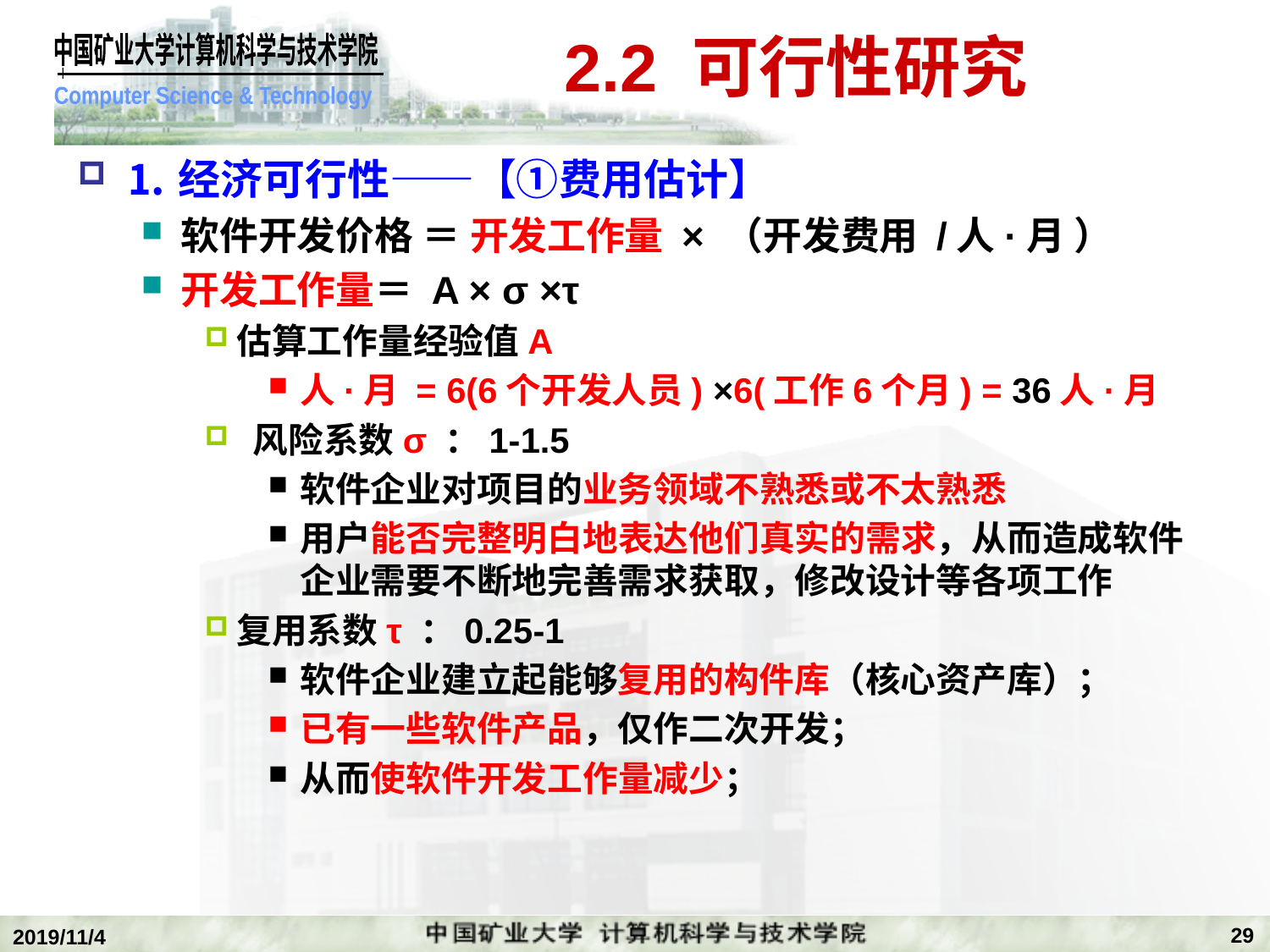

# 2.2 可行性研究
⒈经济可行性——【①费用估计】
软件开发价格 ＝ 开发工作量 × （开发费用 /人·月 ）
开发工作量＝ A × σ ×τ
估算工作量经验值A
人·月 = 6(6个开发人员) ×6(工作6个月) = 36人·月
 风险系数σ ：1-1.5
软件企业对项目的业务领域不熟悉或不太熟悉
用户能否完整明白地表达他们真实的需求，从而造成软件企业需要不断地完善需求获取，修改设计等各项工作
复用系数τ ：0.25-1
软件企业建立起能够复用的构件库（核心资产库）；
已有一些软件产品，仅作二次开发；
从而使软件开发工作量减少；
29
2019/11/4